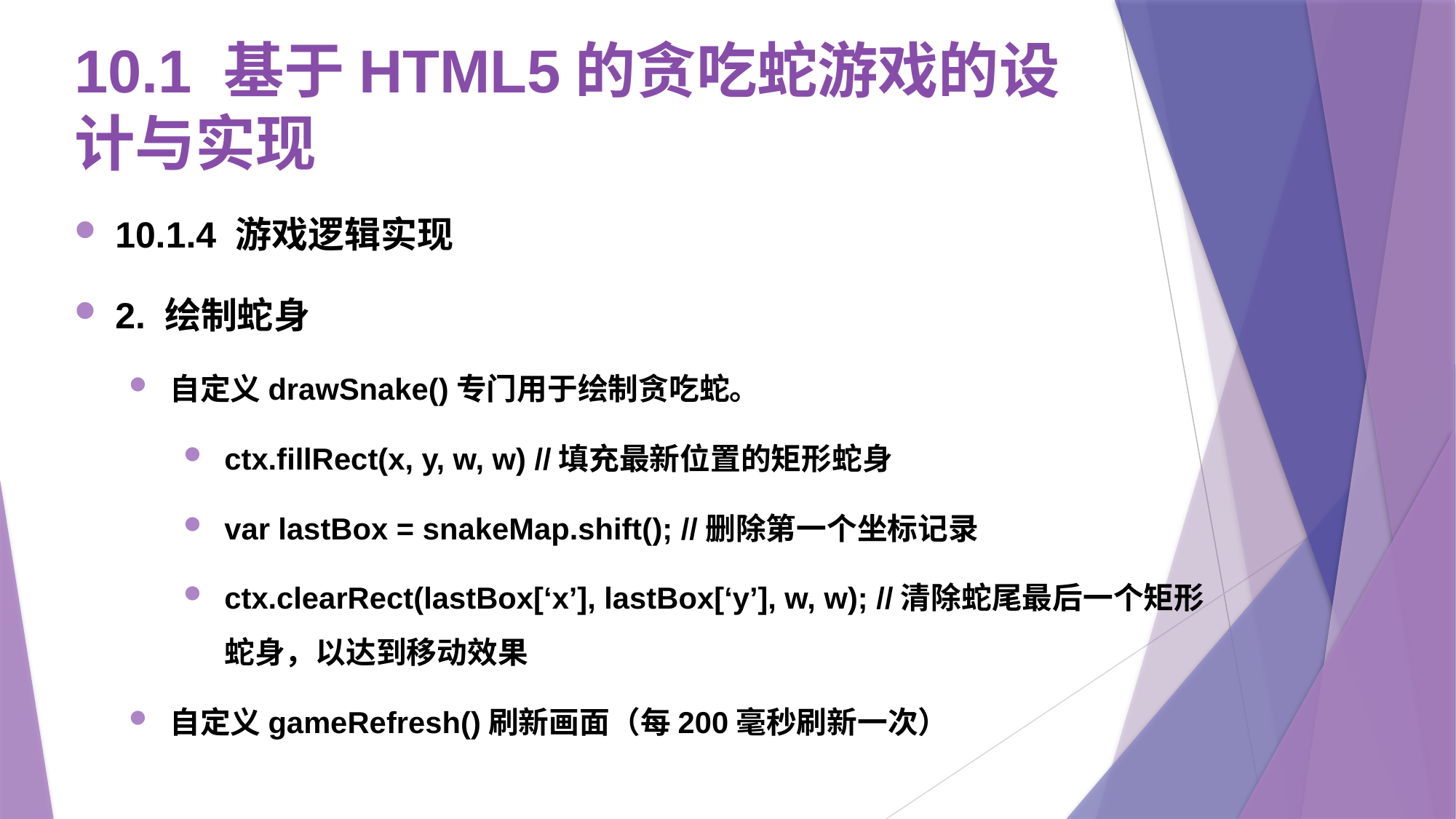

# 10.1 基于HTML5的贪吃蛇游戏的设计与实现
10.1.4 游戏逻辑实现
2. 绘制蛇身
自定义drawSnake()专门用于绘制贪吃蛇。
ctx.fillRect(x, y, w, w) //填充最新位置的矩形蛇身
var lastBox = snakeMap.shift(); //删除第一个坐标记录
ctx.clearRect(lastBox[‘x’], lastBox[‘y’], w, w); //清除蛇尾最后一个矩形蛇身，以达到移动效果
自定义gameRefresh()刷新画面（每200毫秒刷新一次）